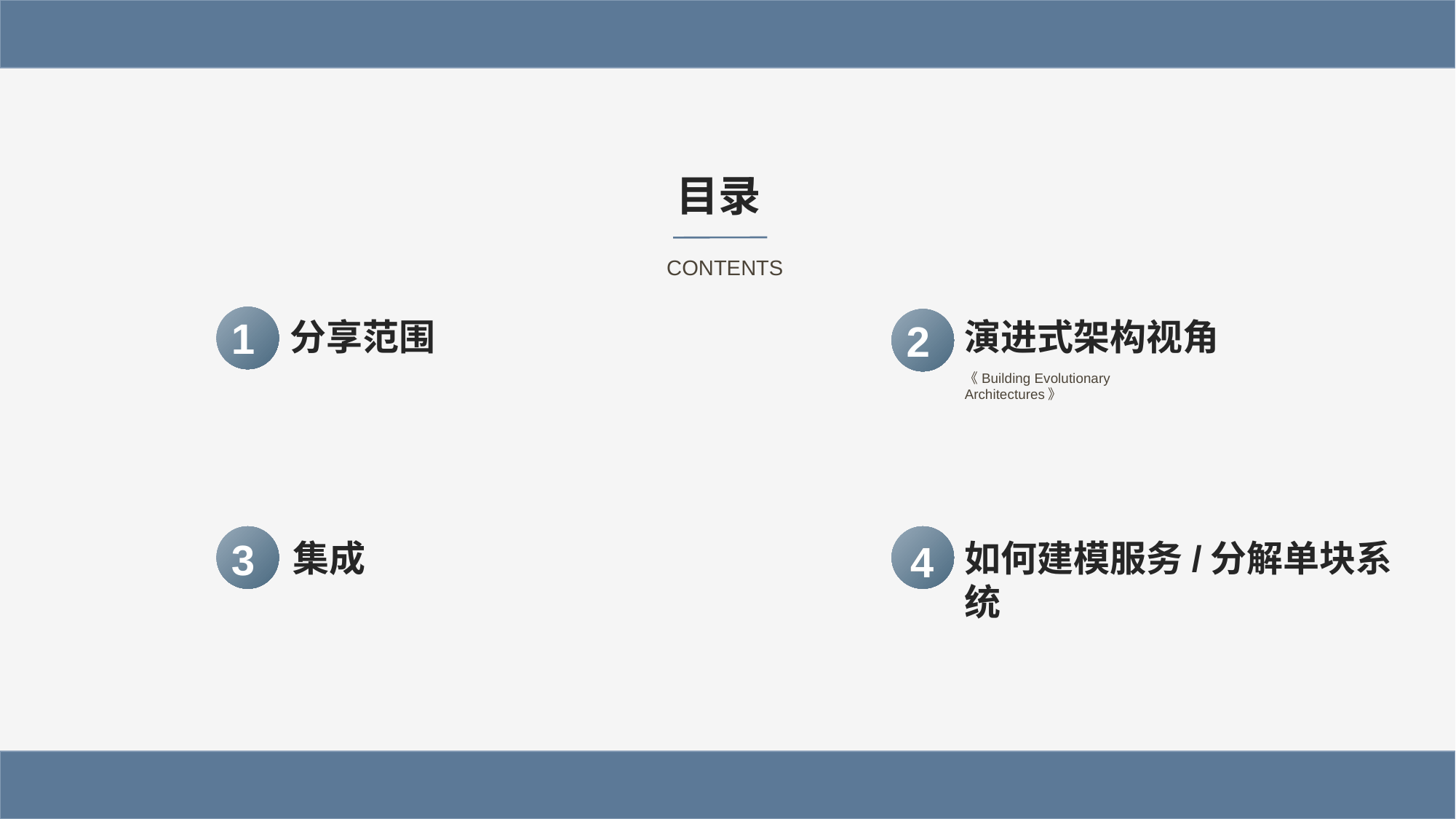

目录
CONTENTS
1

分享范围

演进式架构视角
2
《Building Evolutionary Architectures》

3
集成
4
4
如何建模服务/分解单块系统